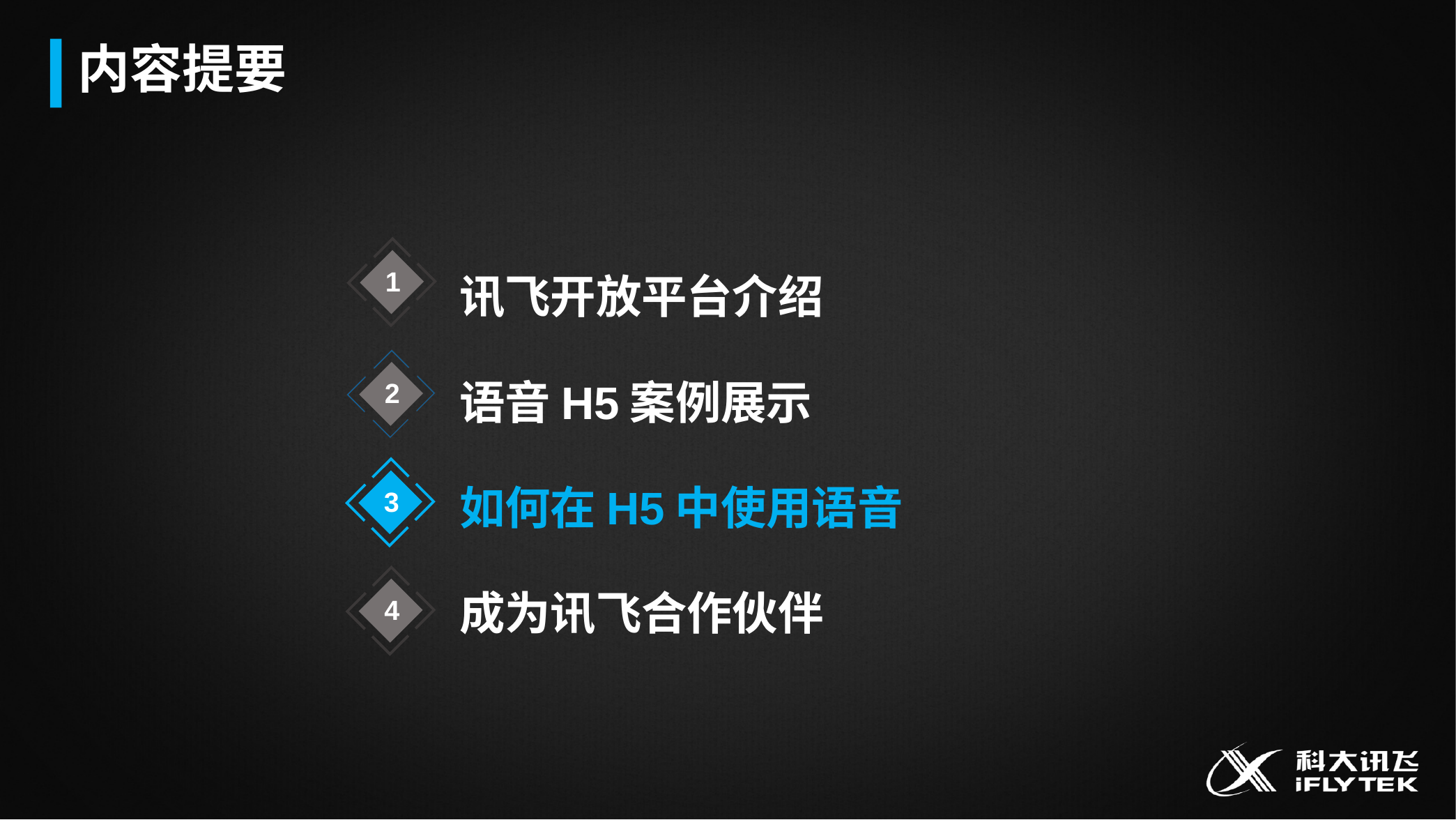

内容提要
讯飞开放平台介绍
语音H5案例展示
如何在H5中使用语音
成为讯飞合作伙伴

1

2

3

4